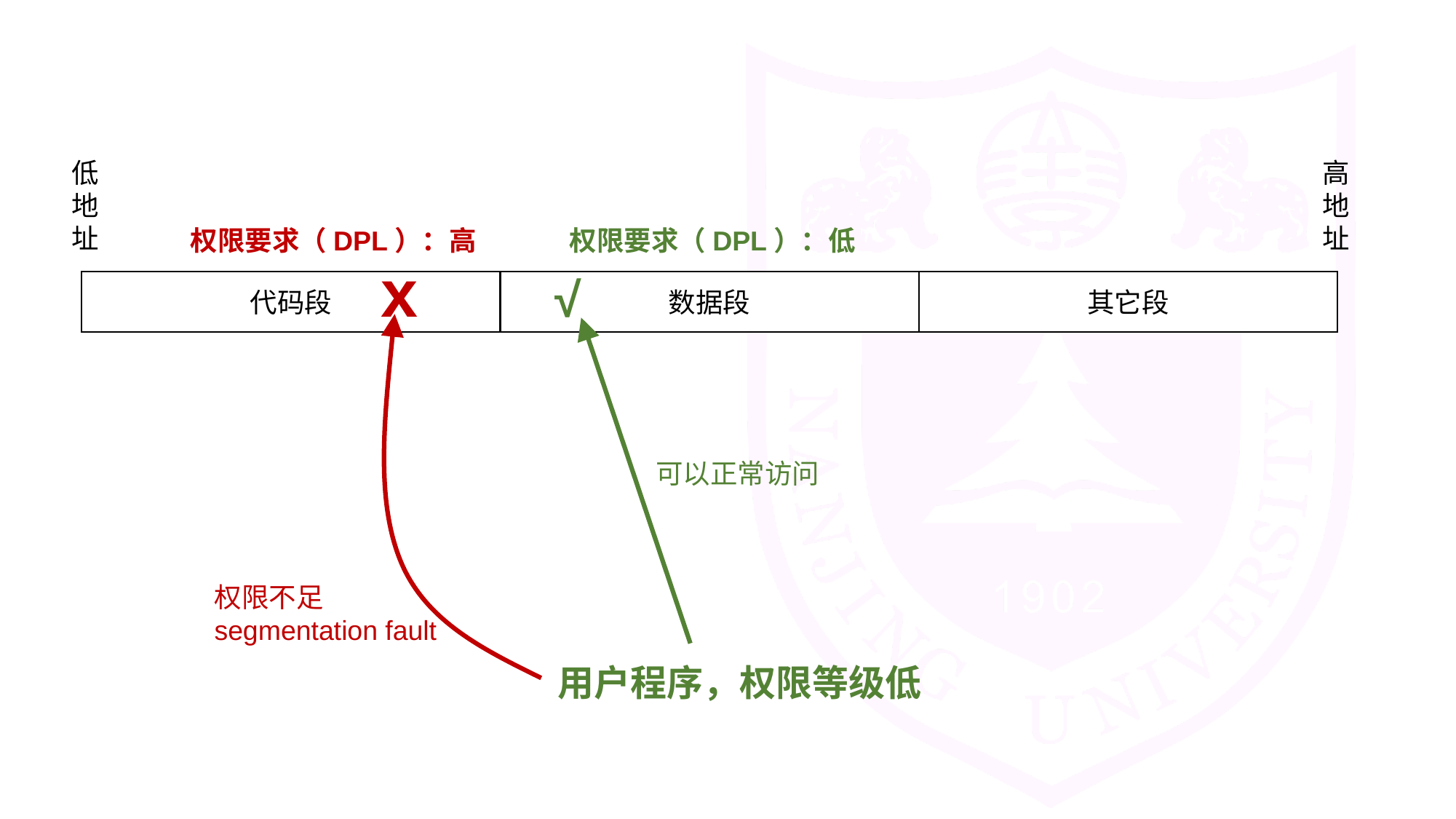

低地址
高地址
权限要求（DPL）：高
权限要求（DPL）：低
x
√
代码段
数据段
其它段

可以正常访问
权限不足
segmentation fault
用户程序，权限等级低